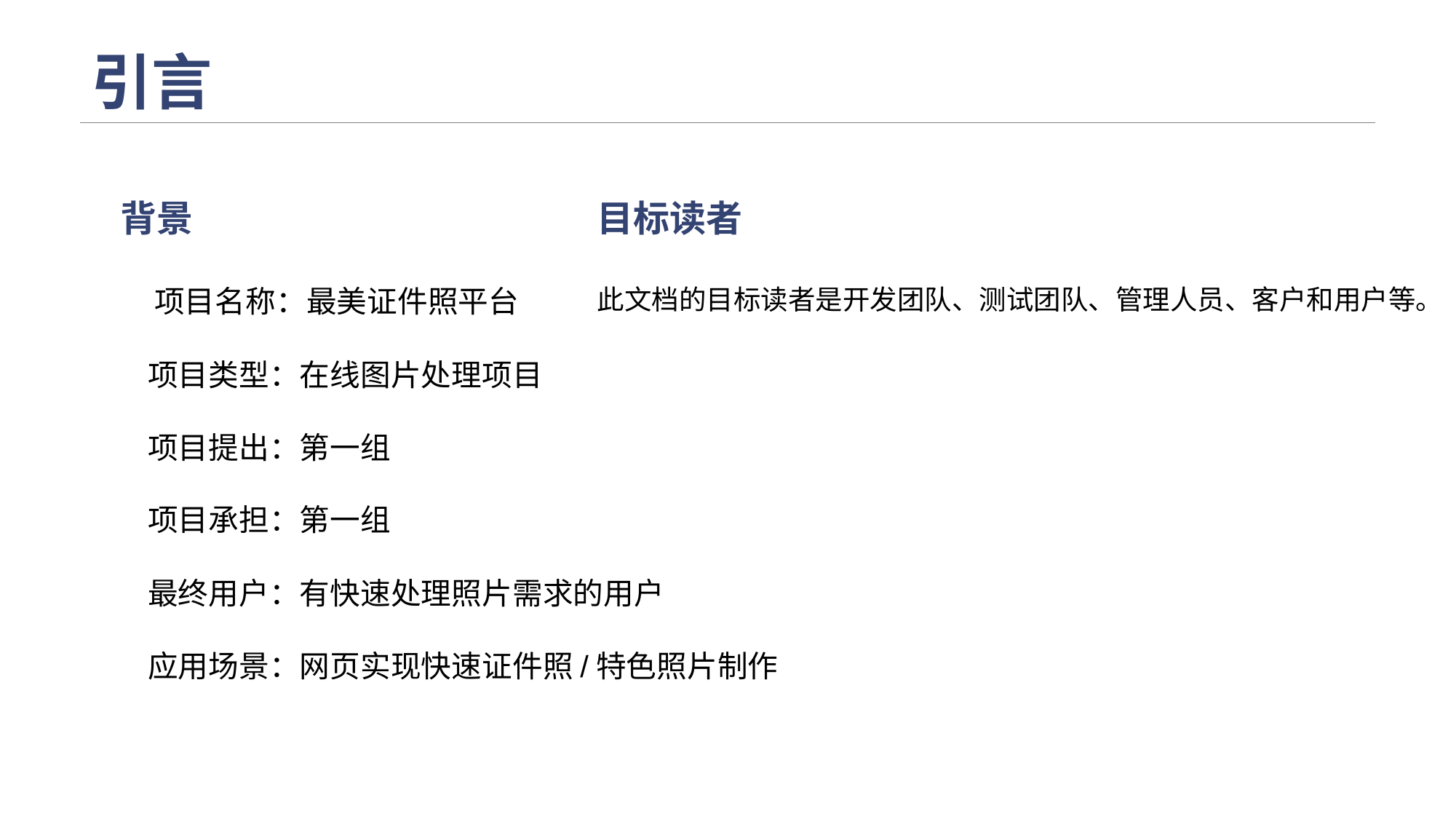

# 引言
背景

    项目名称：最美证件照平台

   项目类型：在线图片处理项目

   项目提出：第一组

   项目承担：第一组

   最终用户：有快速处理照片需求的用户

   应用场景：网页实现快速证件照/特色照片制作

目标读者

此文档的目标读者是开发团队、测试团队、管理人员、客户和用户等。